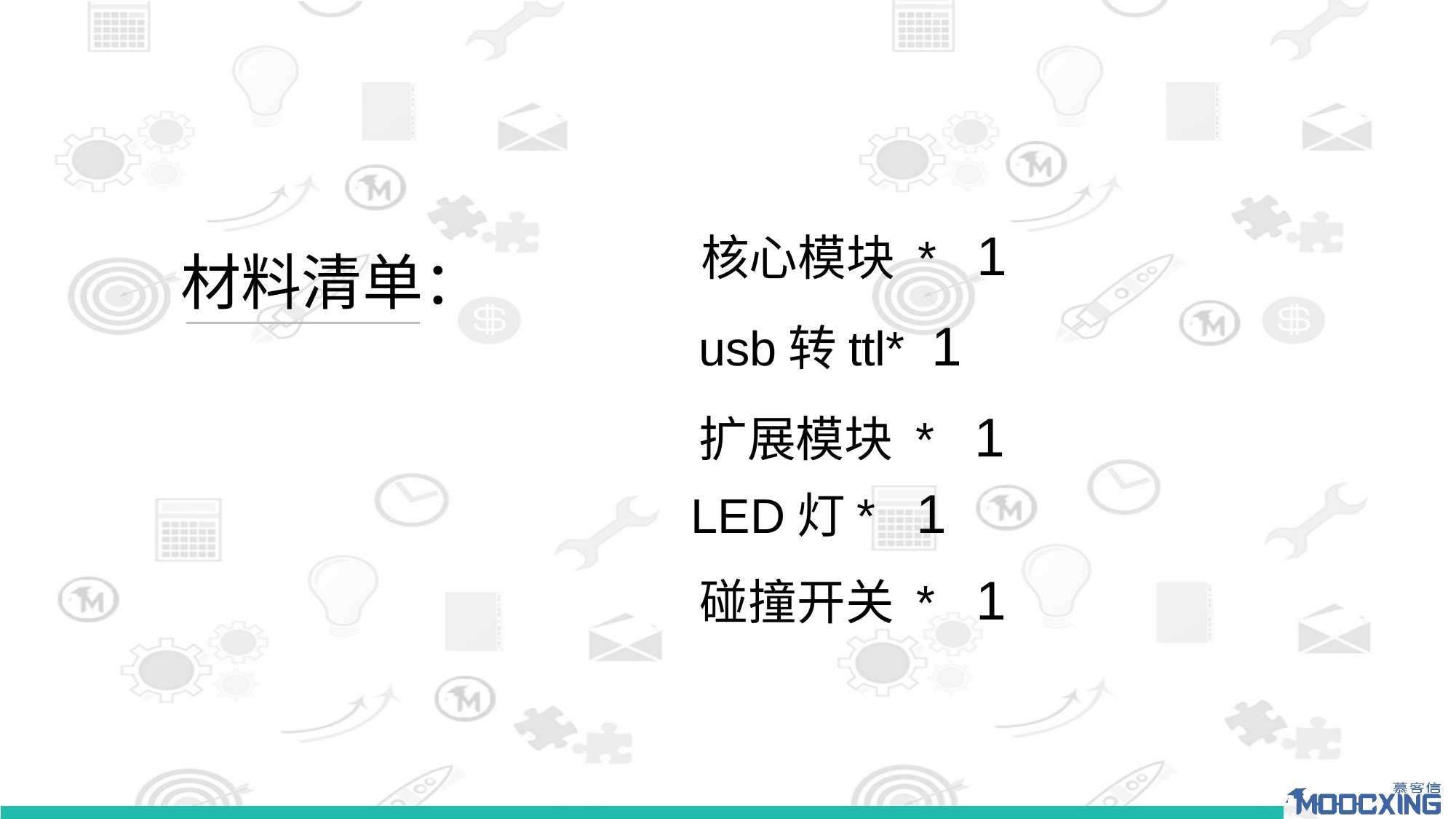

核心模块 *   1
材料清单：
 usb转ttl*  1
扩展模块 *   1
LED灯*   1
碰撞开关 *   1